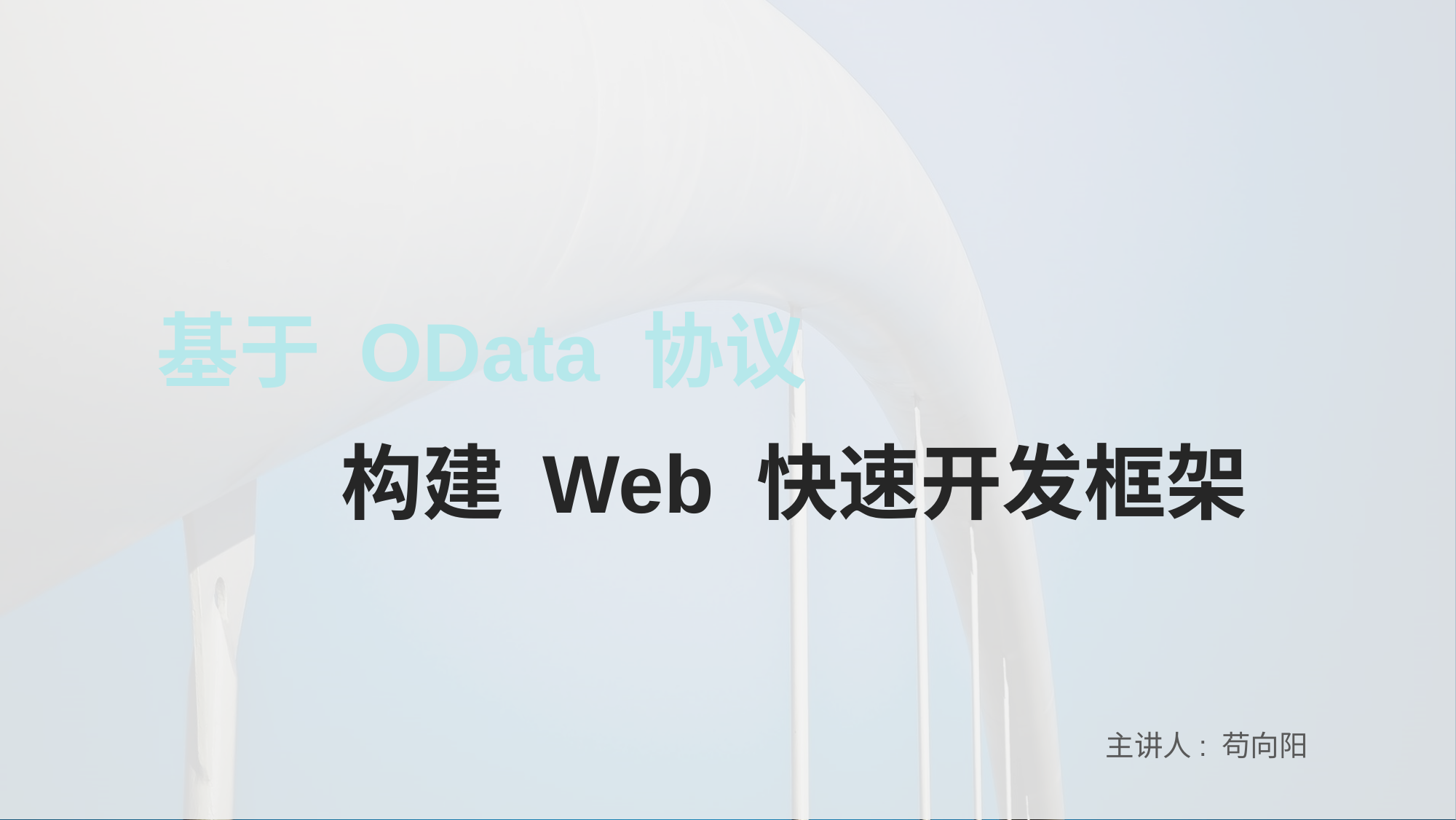

基于 OData 协议
构建 Web 快速开发框架
主讲人: 苟向阳